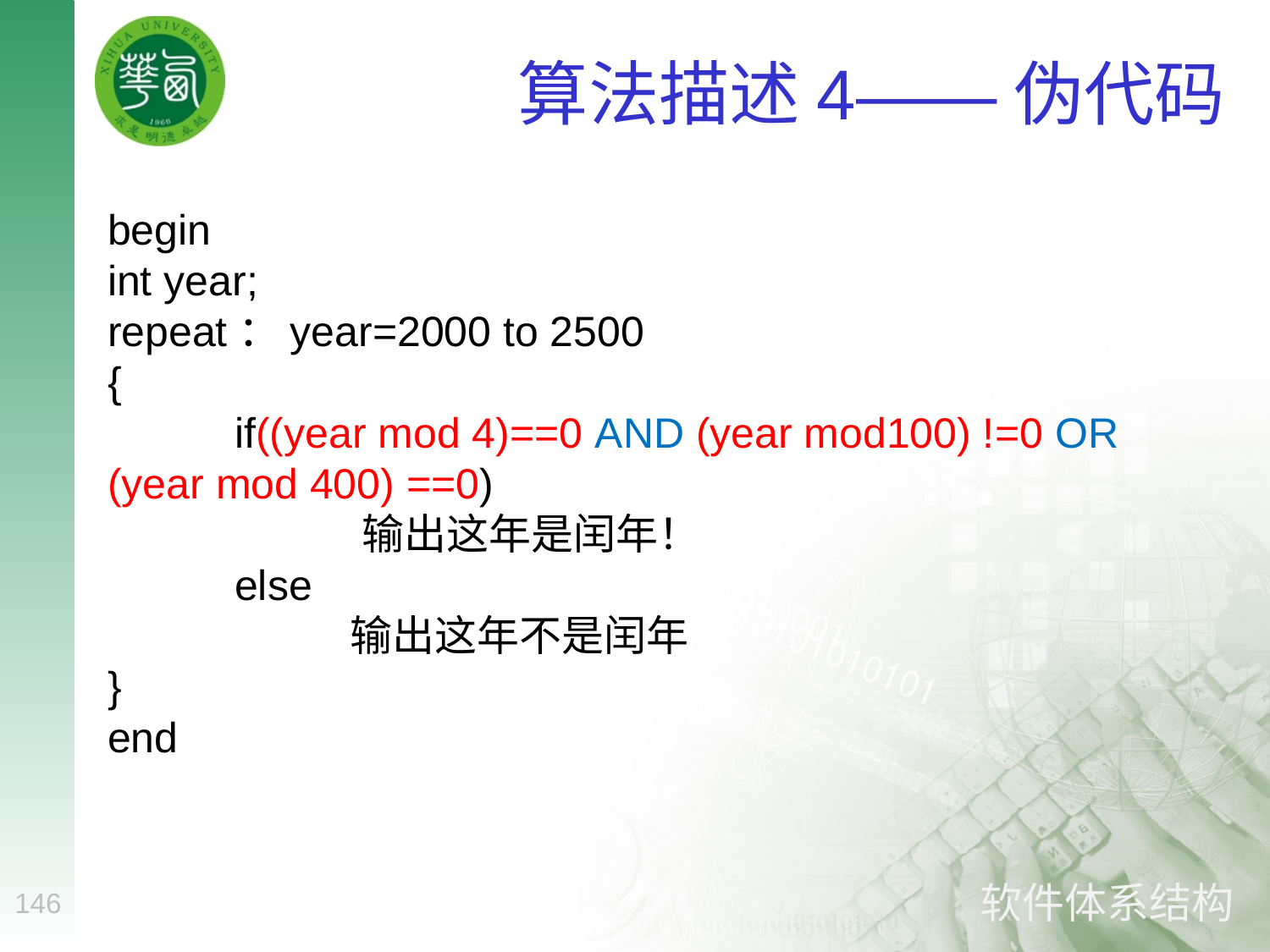

# 算法描述4——伪代码
begin
int year;
repeat：year=2000 to 2500
{
	if((year mod 4)==0 AND (year mod100) !=0 OR (year mod 400) ==0)
		输出这年是闰年！
	else
	           输出这年不是闰年
}
end

146